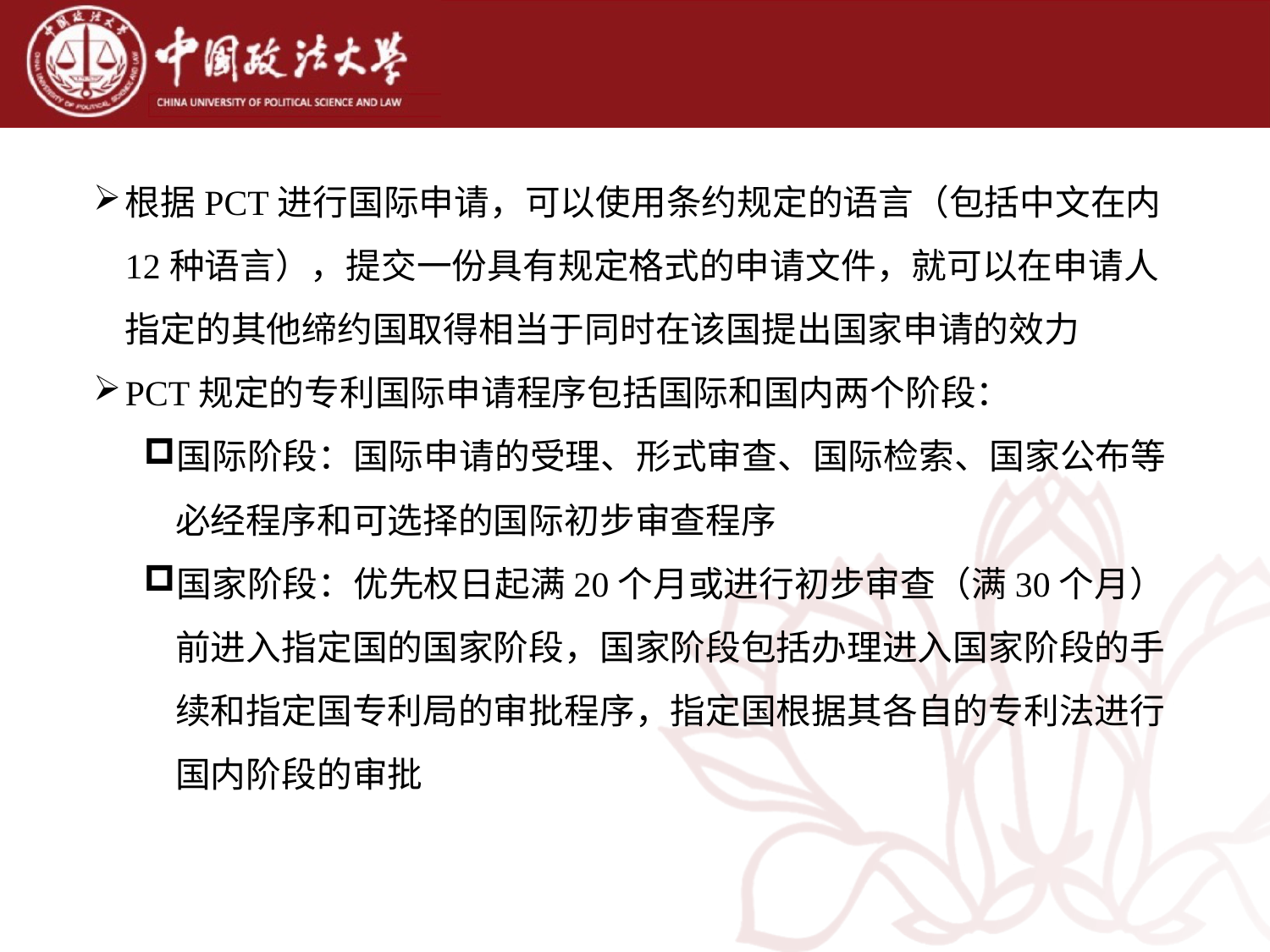

根据PCT进行国际申请，可以使用条约规定的语言（包括中文在内12种语言），提交一份具有规定格式的申请文件，就可以在申请人指定的其他缔约国取得相当于同时在该国提出国家申请的效力
PCT规定的专利国际申请程序包括国际和国内两个阶段：
国际阶段：国际申请的受理、形式审查、国际检索、国家公布等必经程序和可选择的国际初步审查程序
国家阶段：优先权日起满20个月或进行初步审查（满30个月）前进入指定国的国家阶段，国家阶段包括办理进入国家阶段的手续和指定国专利局的审批程序，指定国根据其各自的专利法进行国内阶段的审批